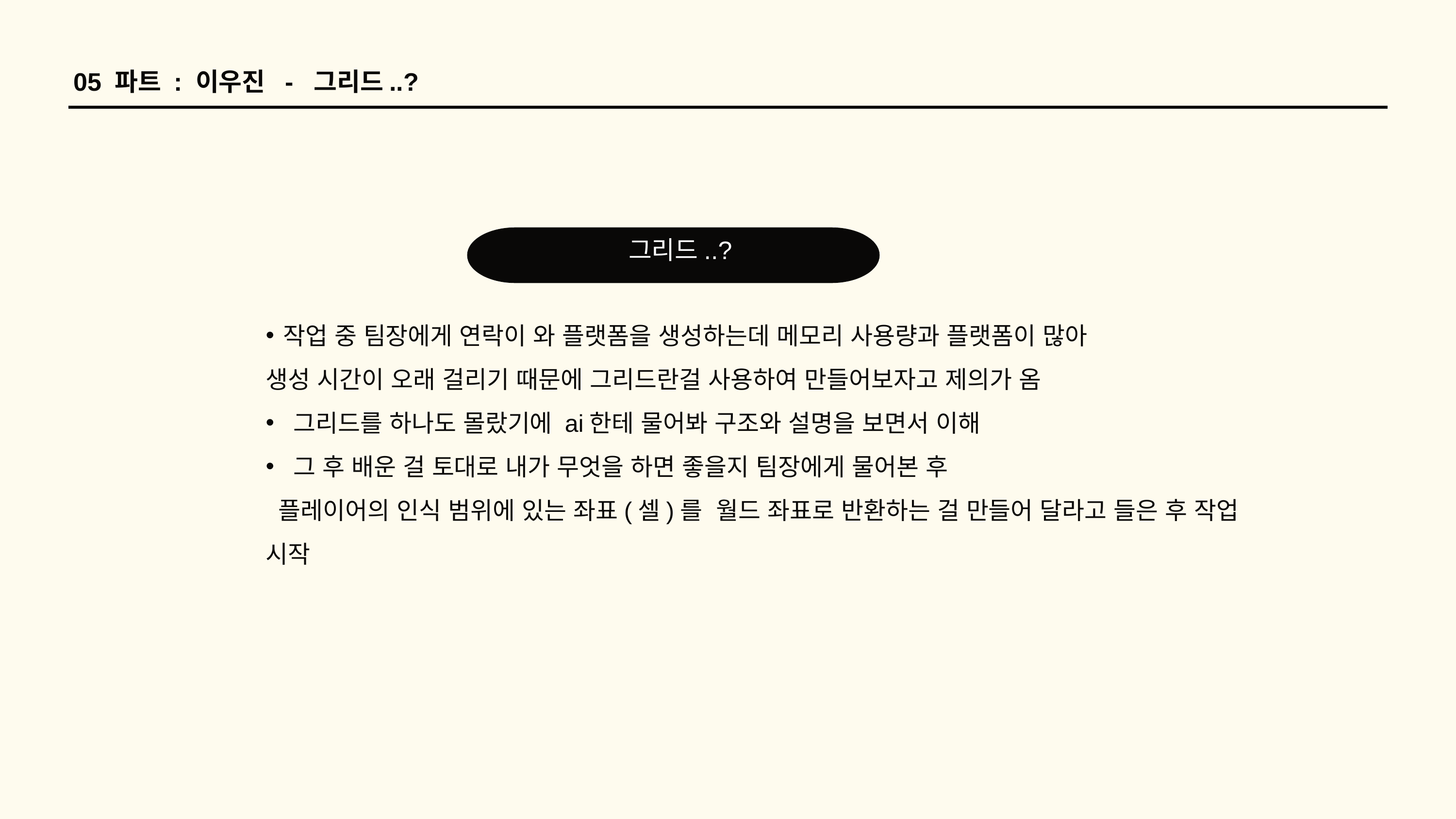

05 파트 : 이우진  -  그리드..?

  그리드..?

작업 중 팀장에게 연락이 와 플랫폼을 생성하는데 메모리 사용량과 플랫폼이 많아
생성 시간이 오래 걸리기 때문에 그리드란걸 사용하여 만들어보자고 제의가 옴
그리드를 하나도 몰랐기에 ai한테 물어봐 구조와 설명을 보면서 이해
그 후 배운 걸 토대로 내가 무엇을 하면 좋을지 팀장에게 물어본 후
 플레이어의 인식 범위에 있는 좌표(셀)를  월드 좌표로 반환하는 걸 만들어 달라고 들은 후 작업 시작